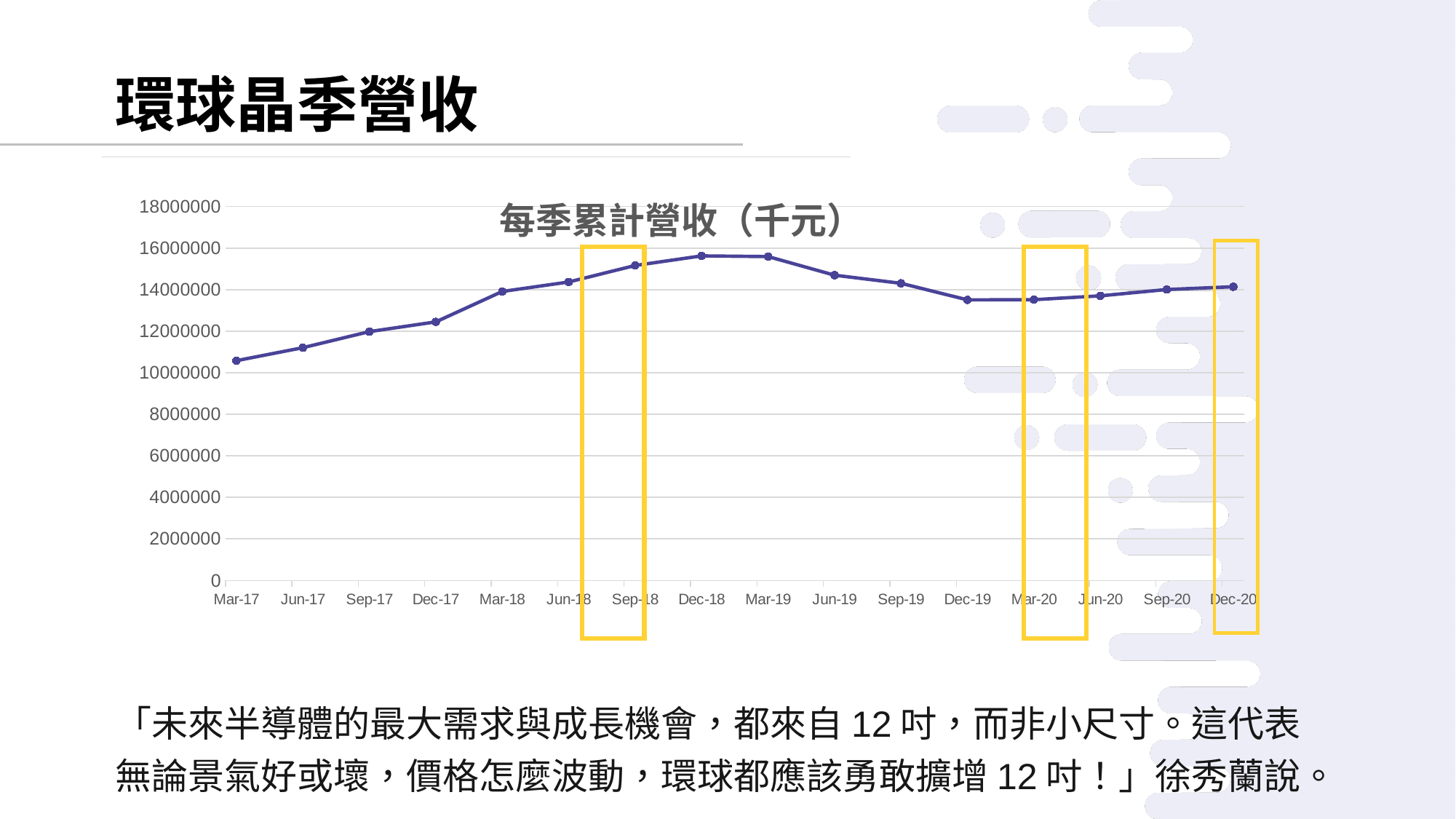

環球晶季營收

### Chart: 每季累計營收（千元）

| Category | 近 3月累計營收(千元) |
|---|---|
| 44166 | 14136993.0 |
| 44075 | 14006137.0 |
| 43983 | 13700920.0 |
| 43891 | 13514739.0 |
| 43800 | 13506164.0 |
| 43709 | 14303162.0 |
| 43617 | 14693904.0 |
| 43525 | 15591101.0 |
| 43435 | 15623944.0 |
| 43344 | 15161616.0 |
| 43252 | 14367993.0 |
| 43160 | 13909957.0 |
| 43070 | 12447735.0 |
| 42979 | 11978439.0 |
| 42887 | 11205068.0 |
| 42795 | 10581360.0 |

「未來半導體的最大需求與成長機會，都來自12吋，而非小尺寸。這代表無論景氣好或壞，價格怎麼波動，環球都應該勇敢擴增12吋！」徐秀蘭說。